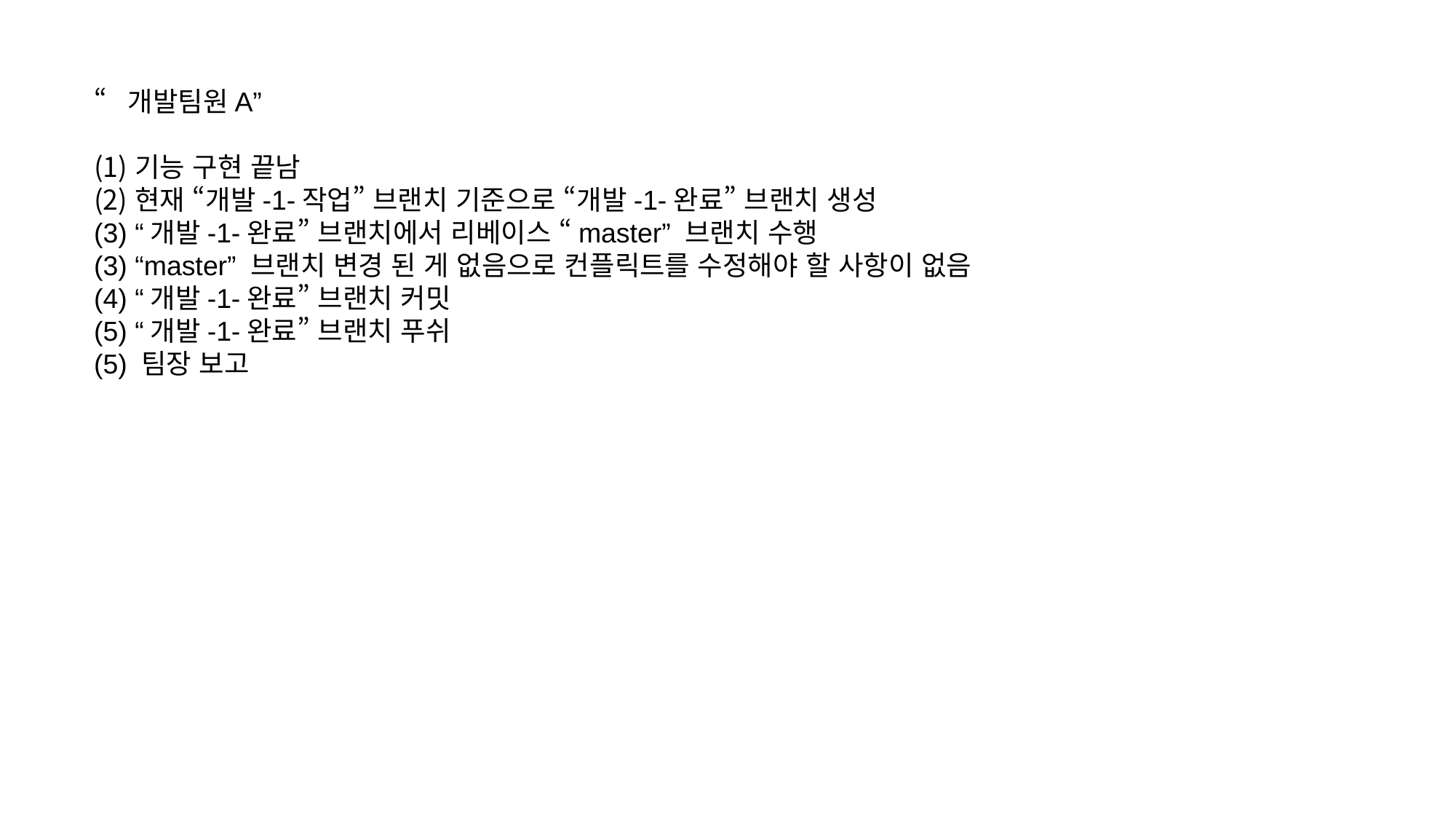

“개발팀원A”

기능 구현 끝남
현재 “개발-1-작업” 브랜치 기준으로 “개발-1-완료” 브랜치 생성
(3) “개발-1-완료” 브랜치에서 리베이스 “master” 브랜치 수행
(3) “master” 브랜치 변경 된 게 없음으로 컨플릭트를 수정해야 할 사항이 없음
(4) “개발-1-완료” 브랜치 커밋
(5) “개발-1-완료” 브랜치 푸쉬
(5) 팀장 보고